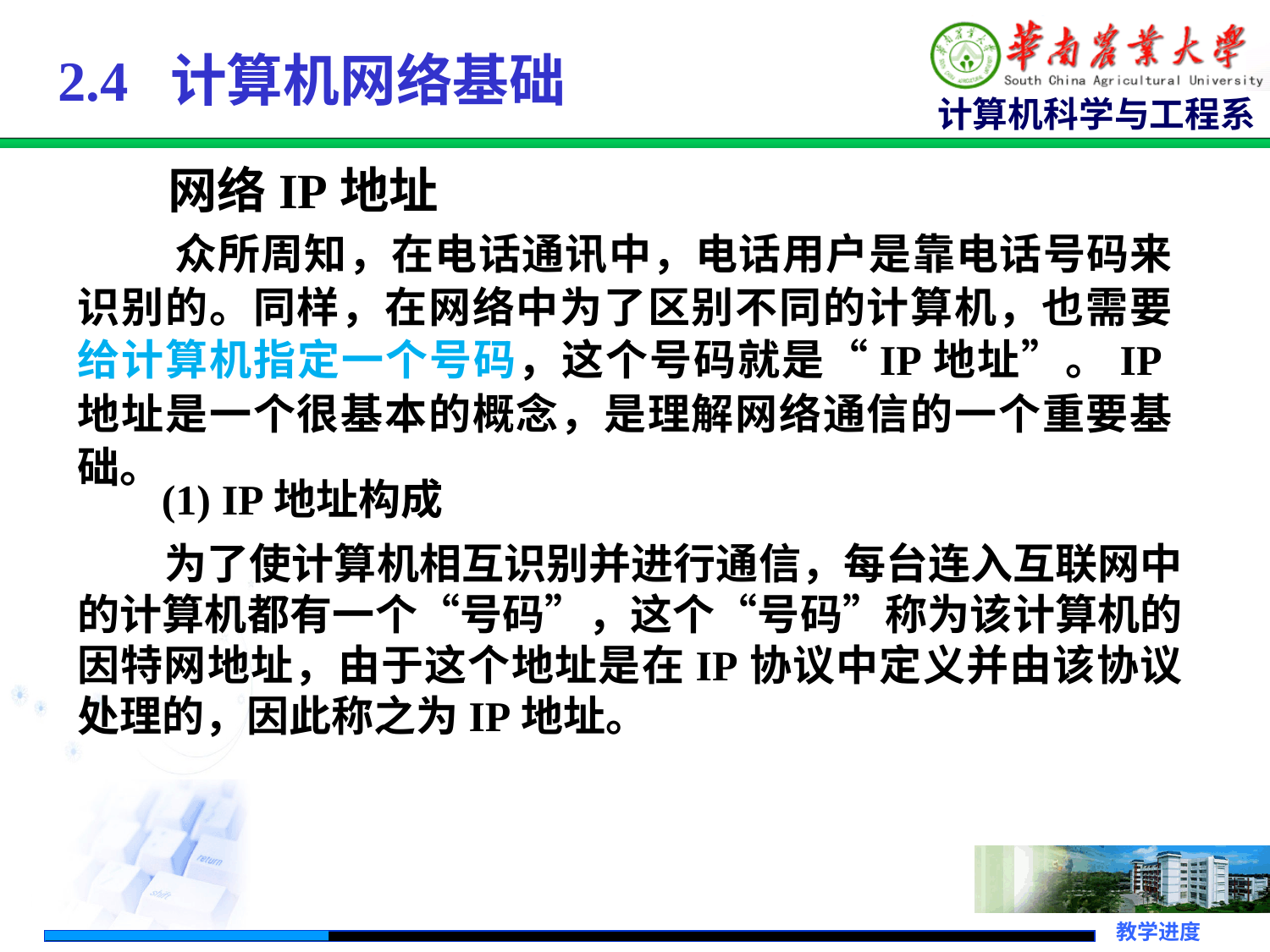

# 2.4  计算机网络基础
       网络IP地址
        众所周知，在电话通讯中，电话用户是靠电话号码来识别的。同样，在网络中为了区别不同的计算机，也需要给计算机指定一个号码，这个号码就是“IP地址”。IP地址是一个很基本的概念，是理解网络通信的一个重要基础。
       (1) IP地址构成
        为了使计算机相互识别并进行通信，每台连入互联网中的计算机都有一个“号码”，这个“号码”称为该计算机的因特网地址，由于这个地址是在IP协议中定义并由该协议处理的，因此称之为IP地址。